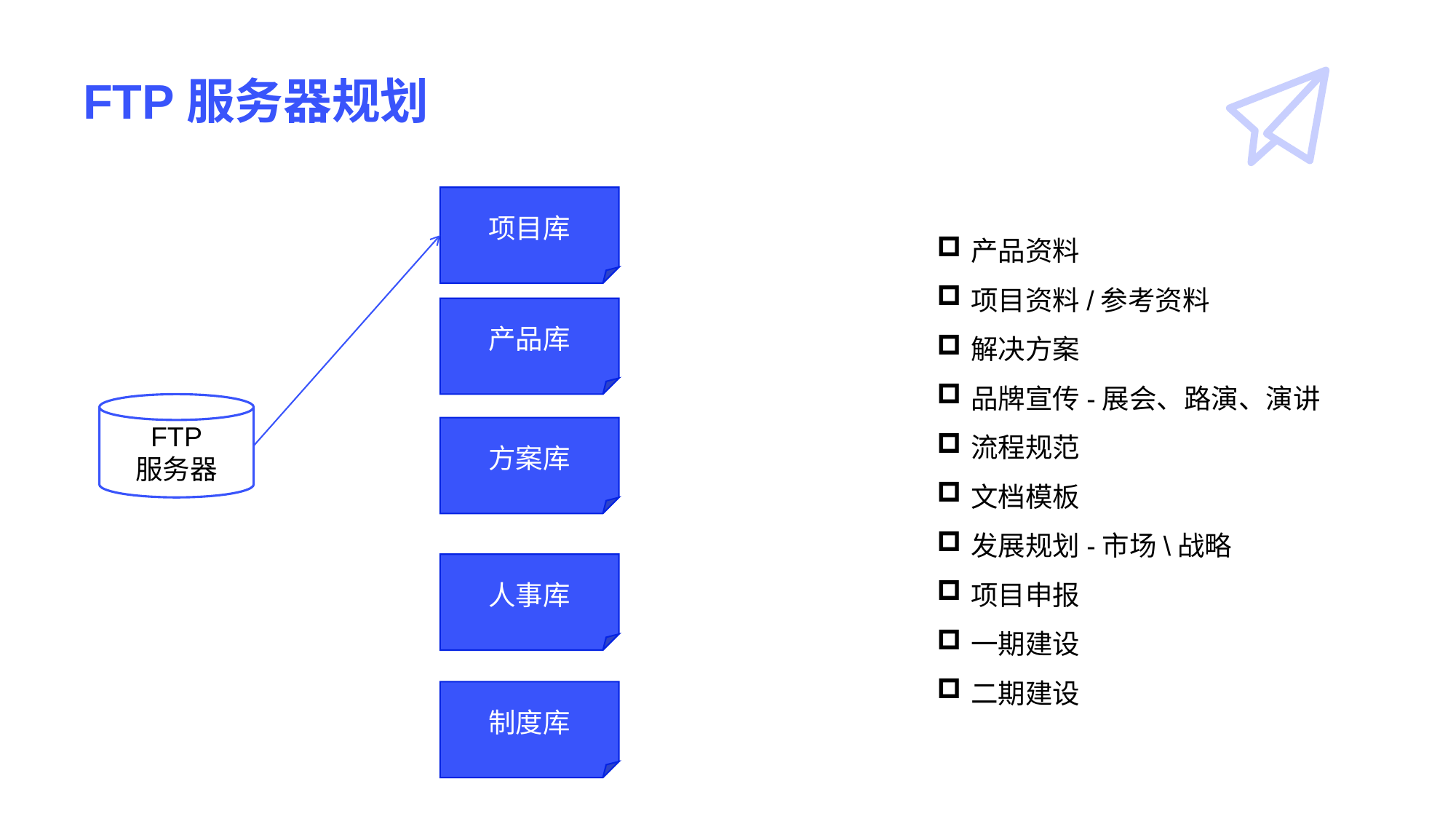

# FTP服务器规划
项目库
产品资料
项目资料/参考资料
解决方案
品牌宣传-展会、路演、演讲
流程规范
文档模板
发展规划-市场\战略
项目申报
一期建设
二期建设
产品库
FTP
服务器
方案库
人事库
制度库